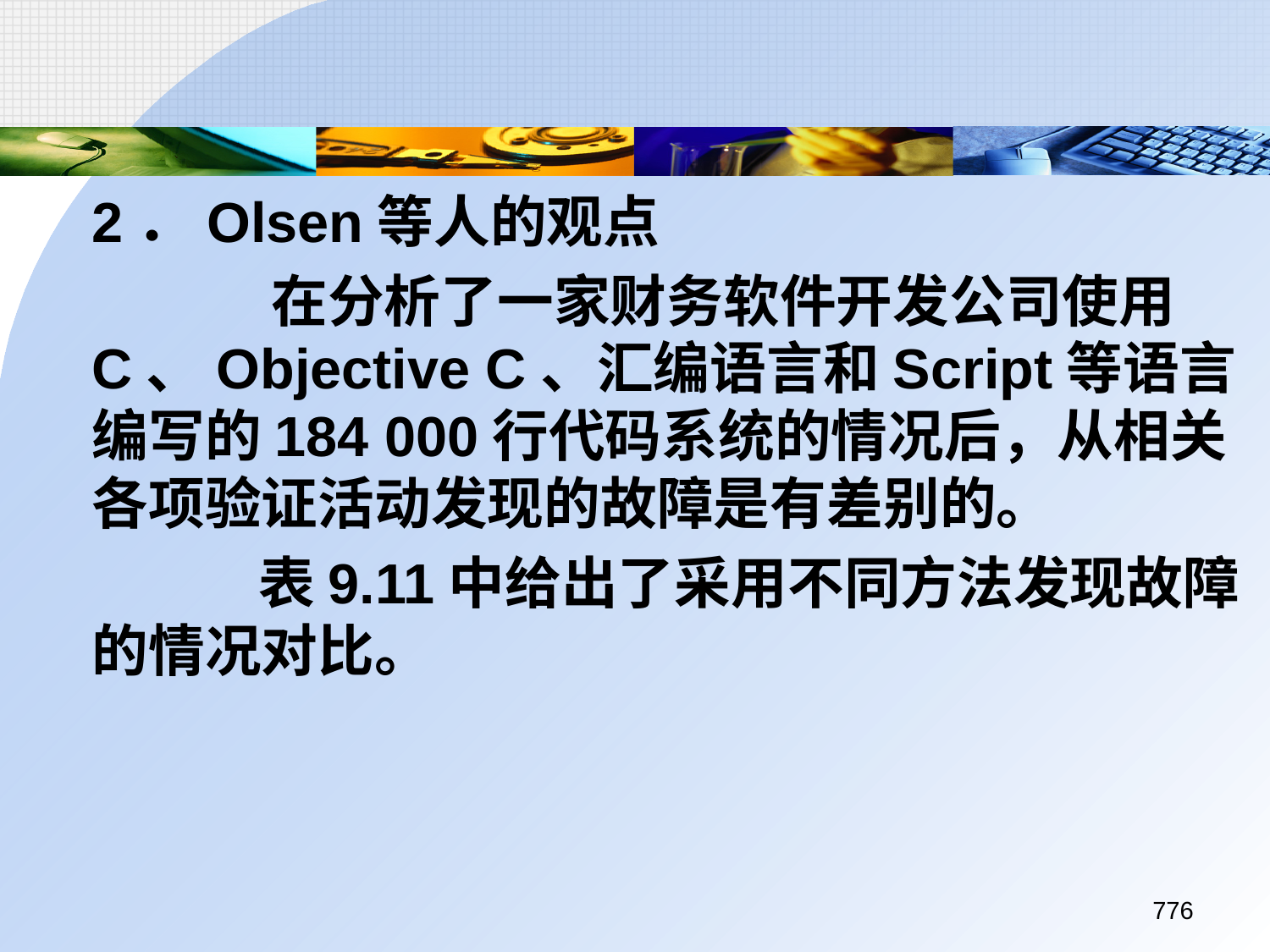

2．Olsen等人的观点
		   在分析了一家财务软件开发公司使用C、Objective C、汇编语言和Script等语言编写的184 000行代码系统的情况后，从相关各项验证活动发现的故障是有差别的。
		  表9.11中给出了采用不同方法发现故障的情况对比。

776